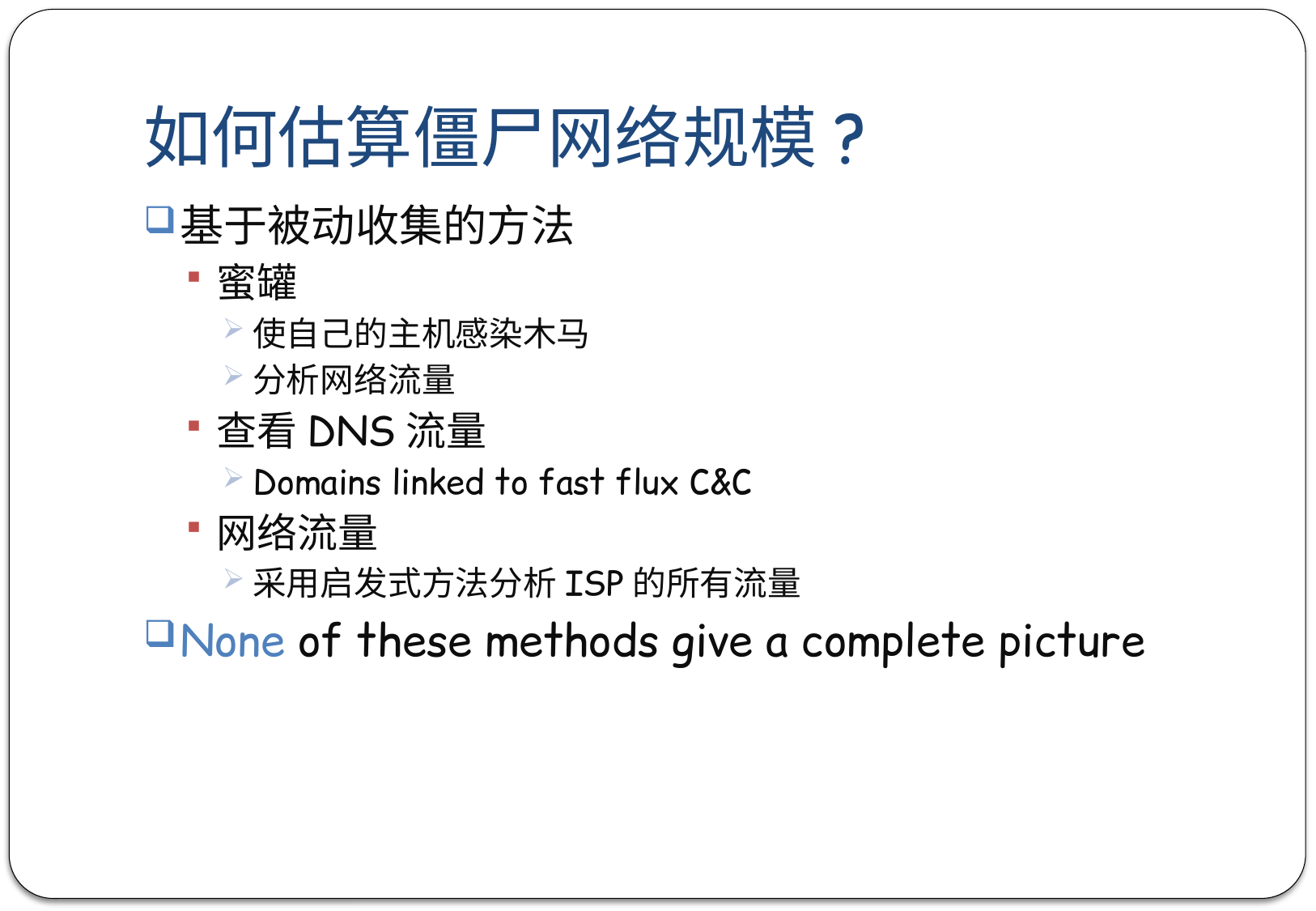

# 如何估算僵尸网络规模?
基于被动收集的方法
蜜罐
使自己的主机感染木马
分析网络流量
查看DNS流量
Domains linked to fast flux C&C
网络流量
采用启发式方法分析ISP的所有流量
None of these methods give a complete picture